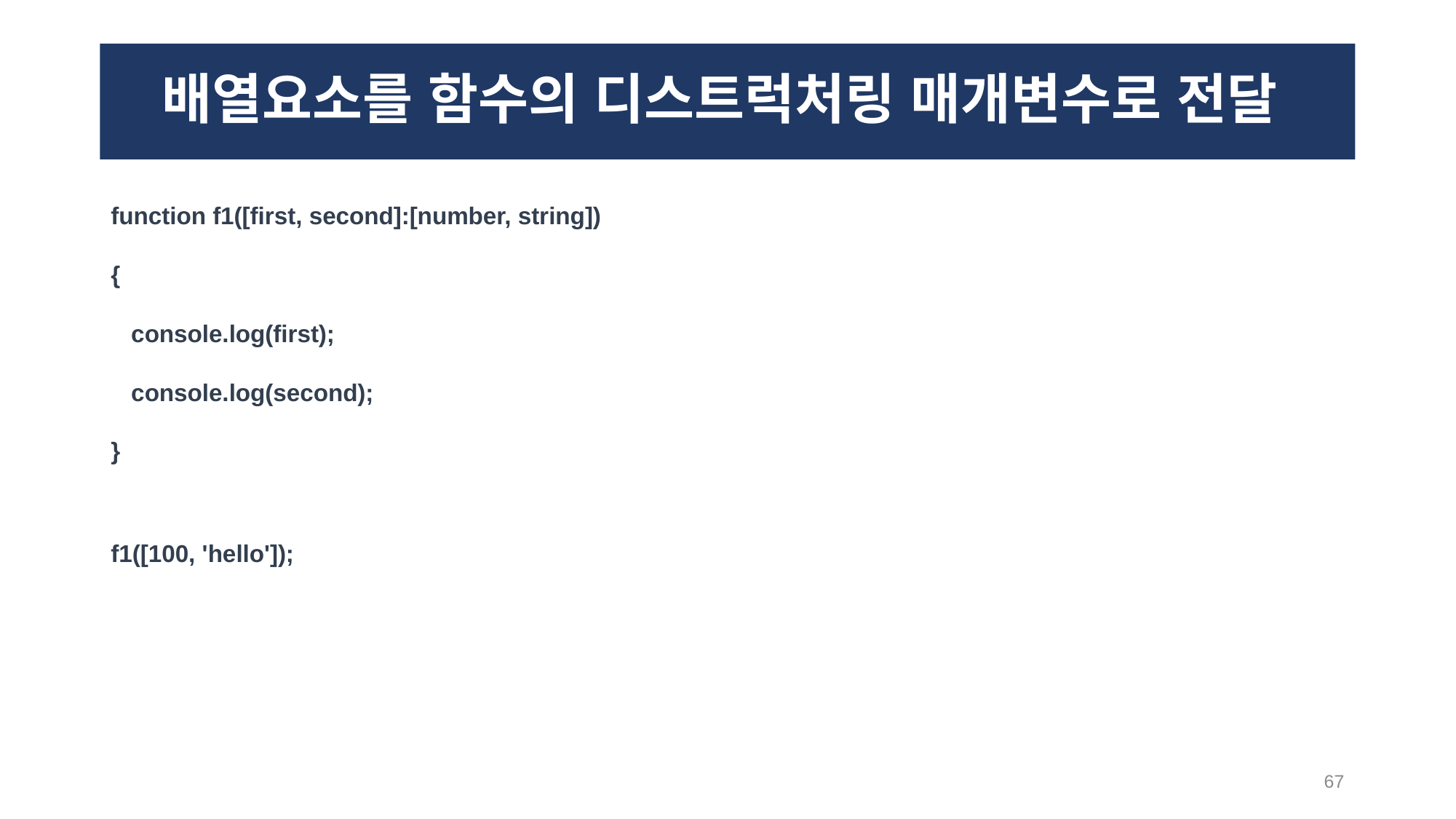

# 배열요소를 함수의 디스트럭처링 매개변수로 전달
function f1([first, second]:[number, string])
{
   console.log(first);
   console.log(second);
}
f1([100, 'hello']);

67